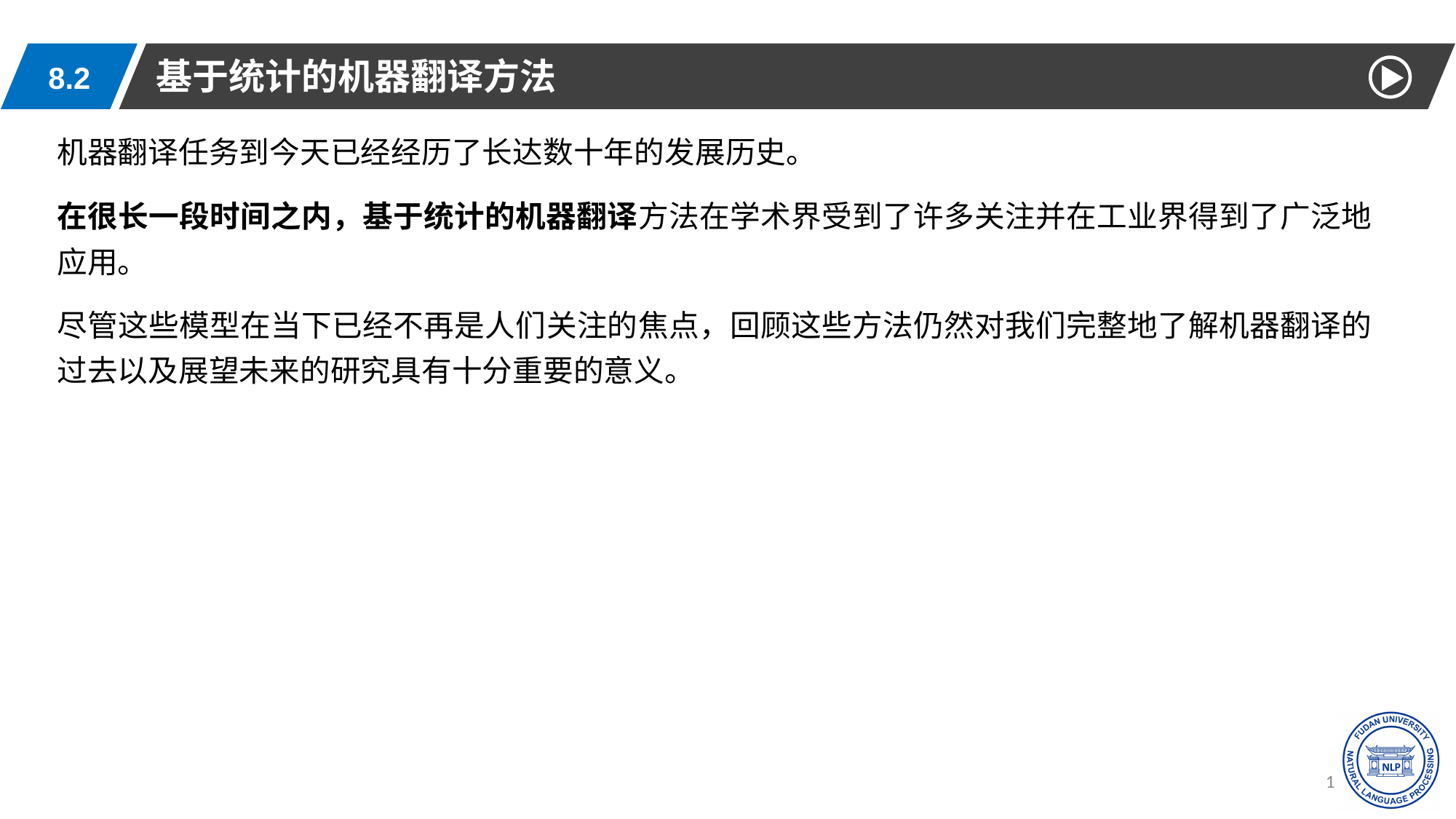

基于统计的机器翻译方法
8.2

机器翻译任务到今天已经经历了长达数十年的发展历史。
在很长一段时间之内，基于统计的机器翻译方法在学术界受到了许多关注并在工业界得到了广泛地应用。
尽管这些模型在当下已经不再是人们关注的焦点，回顾这些方法仍然对我们完整地了解机器翻译的过去以及展望未来的研究具有十分重要的意义。
11